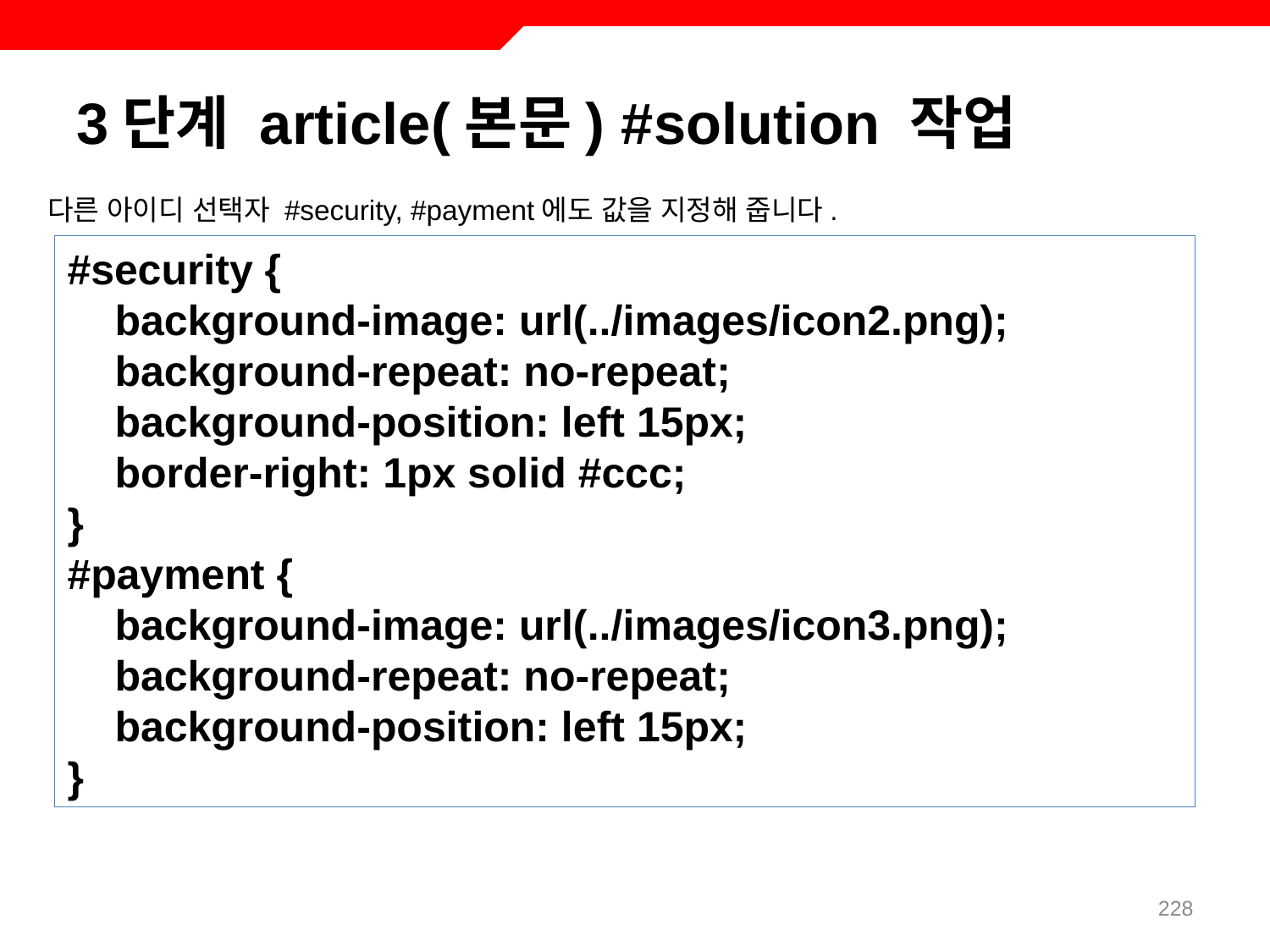

# 3단계 article(본문) #solution 작업
다른 아이디 선택자 #security, #payment에도 값을 지정해 줍니다.

#security {
    background-image: url(../images/icon2.png);
    background-repeat: no-repeat;
    background-position: left 15px;
    border-right: 1px solid #ccc;
}
#payment {
    background-image: url(../images/icon3.png);
    background-repeat: no-repeat;
    background-position: left 15px;
}
228